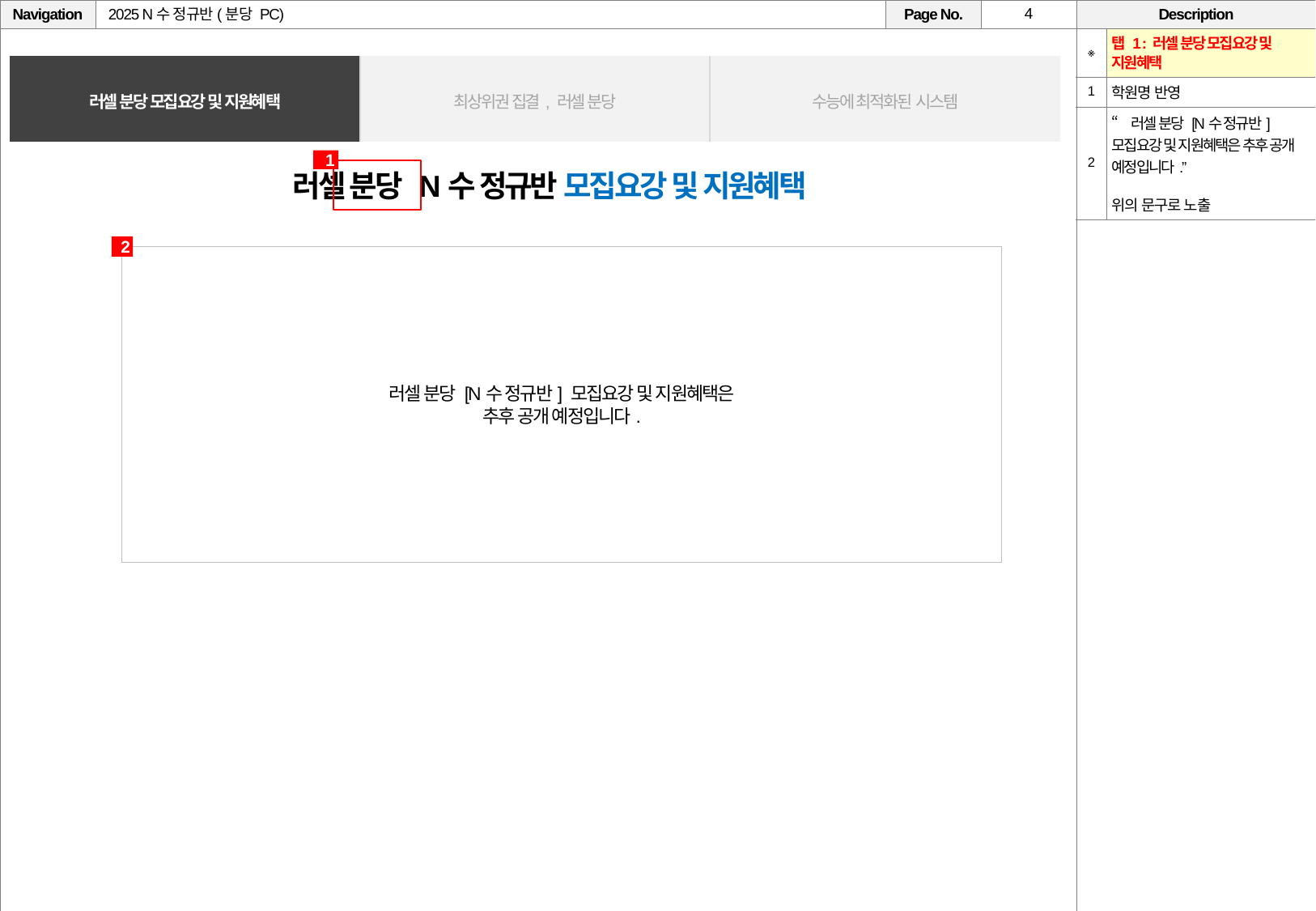

# 2025 N수 정규반(분당 PC)
| ※ | 탭 1 : 러셀 분당 모집요강 및 지원혜택 |
| --- | --- |
| 1 | 학원명 반영 |
| 2 | “러셀 분당 [N수 정규반] 모집요강 및 지원혜택은 추후 공개 예정입니다.” 위의 문구로 노출 |
| 러셀 분당 모집요강 및 지원혜택 | 최상위권 집결, 러셀 분당 | 수능에 최적화된 시스템 |
| --- | --- | --- |
1

러셀 분당 N수 정규반 모집요강 및 지원혜택
2
러셀 분당 [N수 정규반] 모집요강 및 지원혜택은
추후 공개 예정입니다.